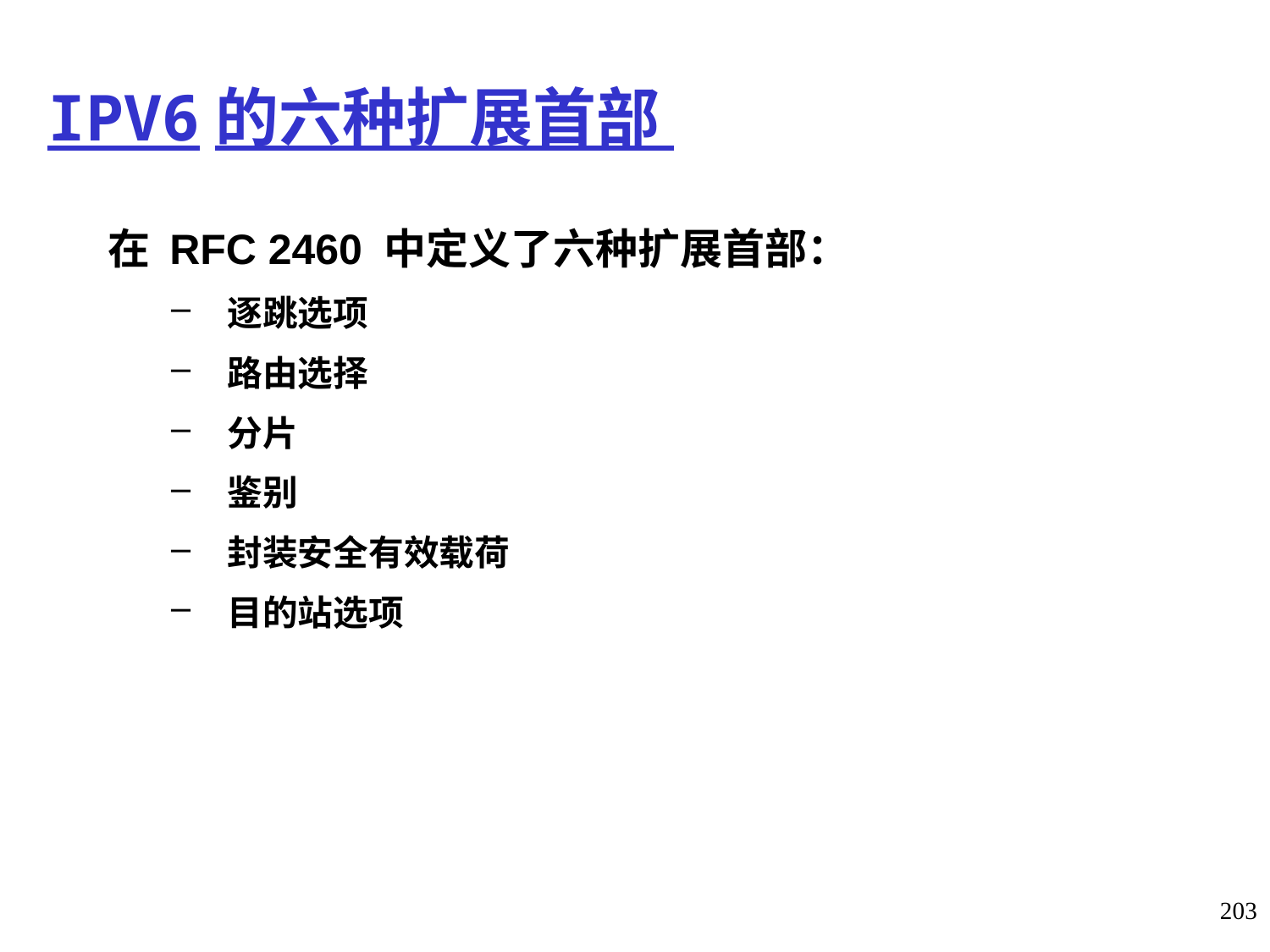

# IPV6的六种扩展首部
在 RFC 2460 中定义了六种扩展首部：
 逐跳选项
 路由选择
 分片
 鉴别
 封装安全有效载荷
 目的站选项
203